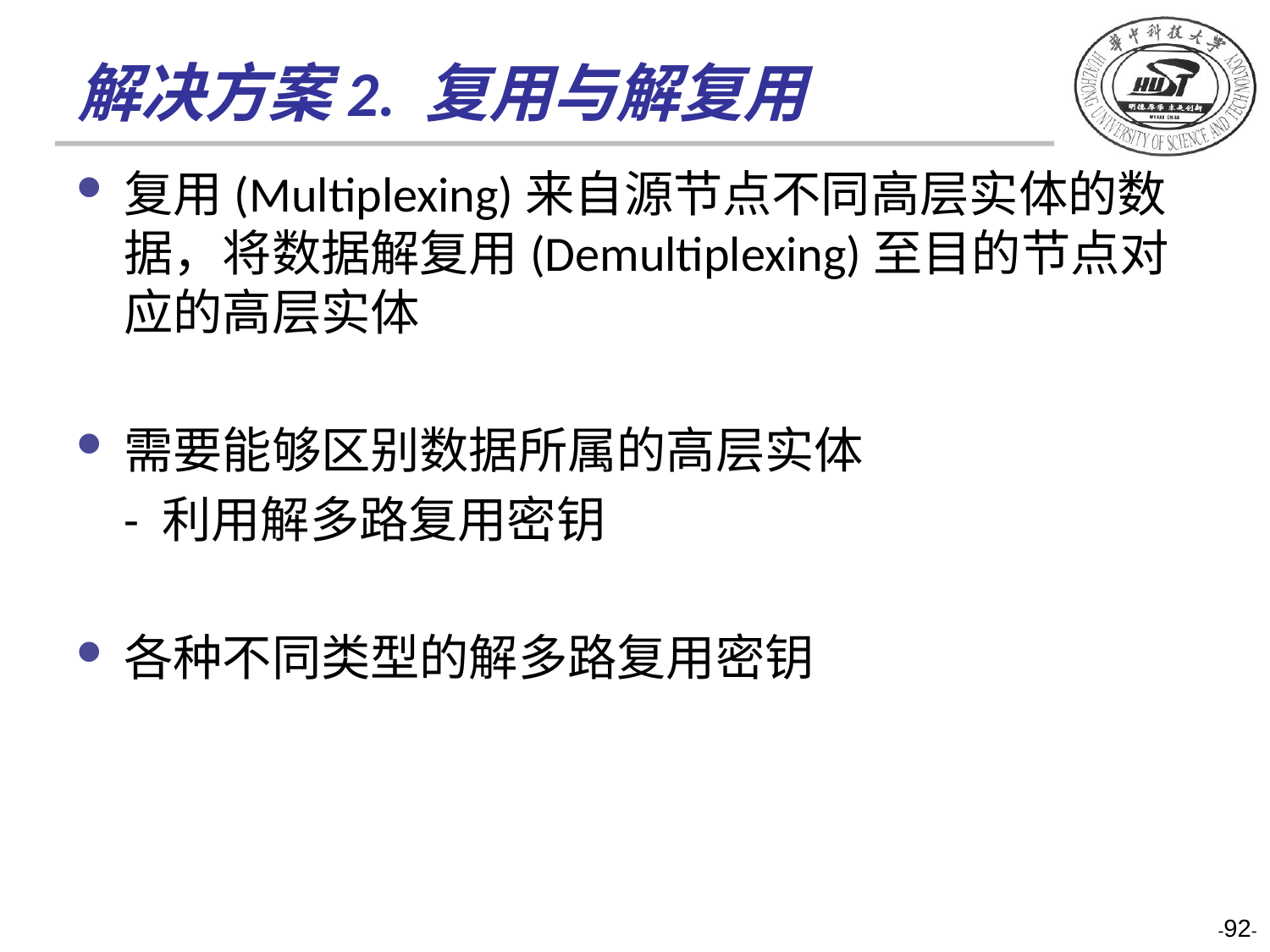

# 解决方案2. 复用与解复用
复用(Multiplexing)来自源节点不同高层实体的数据，将数据解复用(Demultiplexing)至目的节点对应的高层实体

需要能够区别数据所属的高层实体
	- 利用解多路复用密钥

各种不同类型的解多路复用密钥
-92-